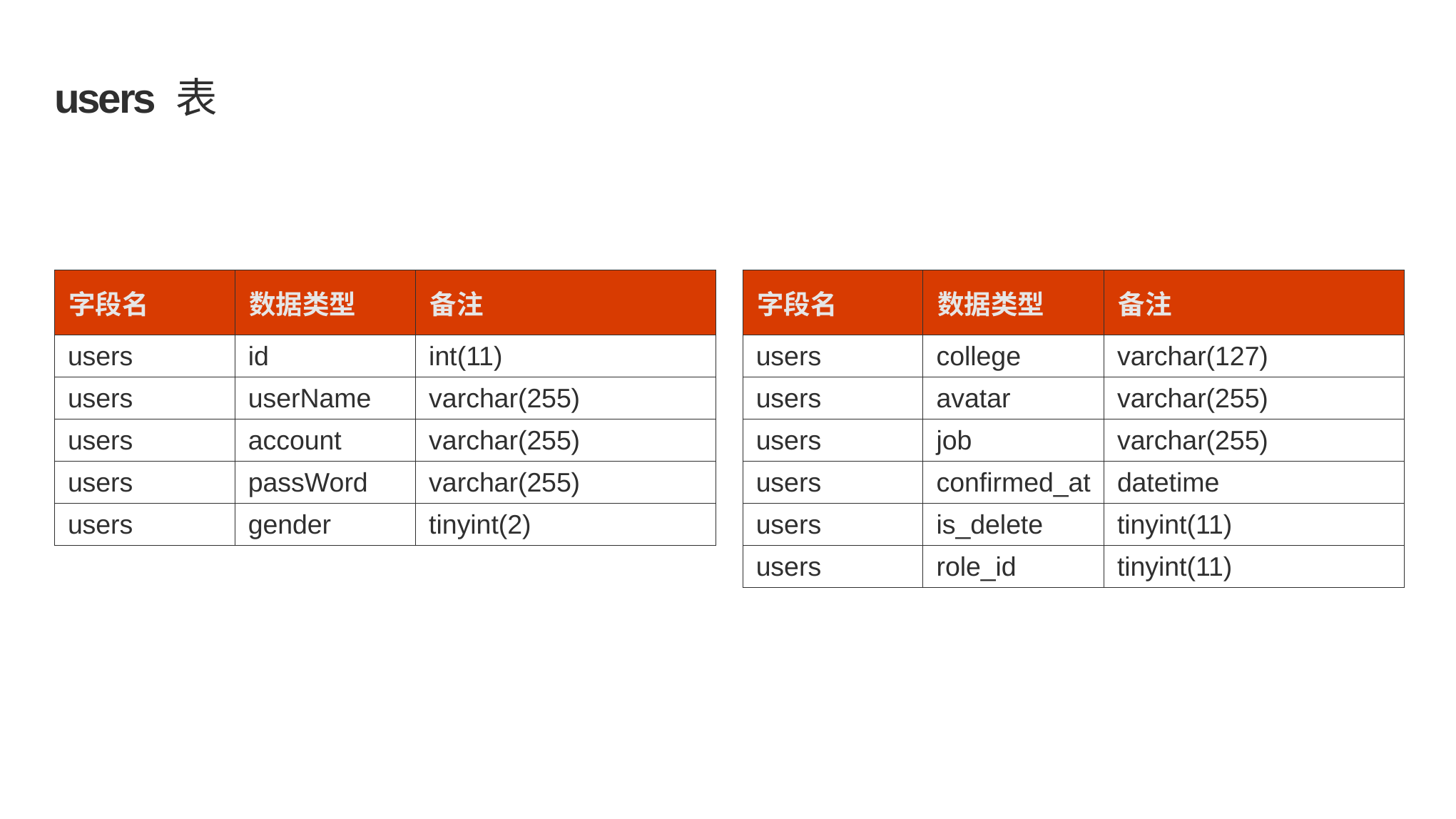

# users 表
| 字段名 | 数据类型 | 备注 |
| --- | --- | --- |
| users | id | int(11) |
| users | userName | varchar(255) |
| users | account | varchar(255) |
| users | passWord | varchar(255) |
| users | gender | tinyint(2) |
| 字段名 | 数据类型 | 备注 |
| --- | --- | --- |
| users | college | varchar(127) |
| users | avatar | varchar(255) |
| users | job | varchar(255) |
| users | confirmed\_at | datetime |
| users | is\_delete | tinyint(11) |
| users | role\_id | tinyint(11) |